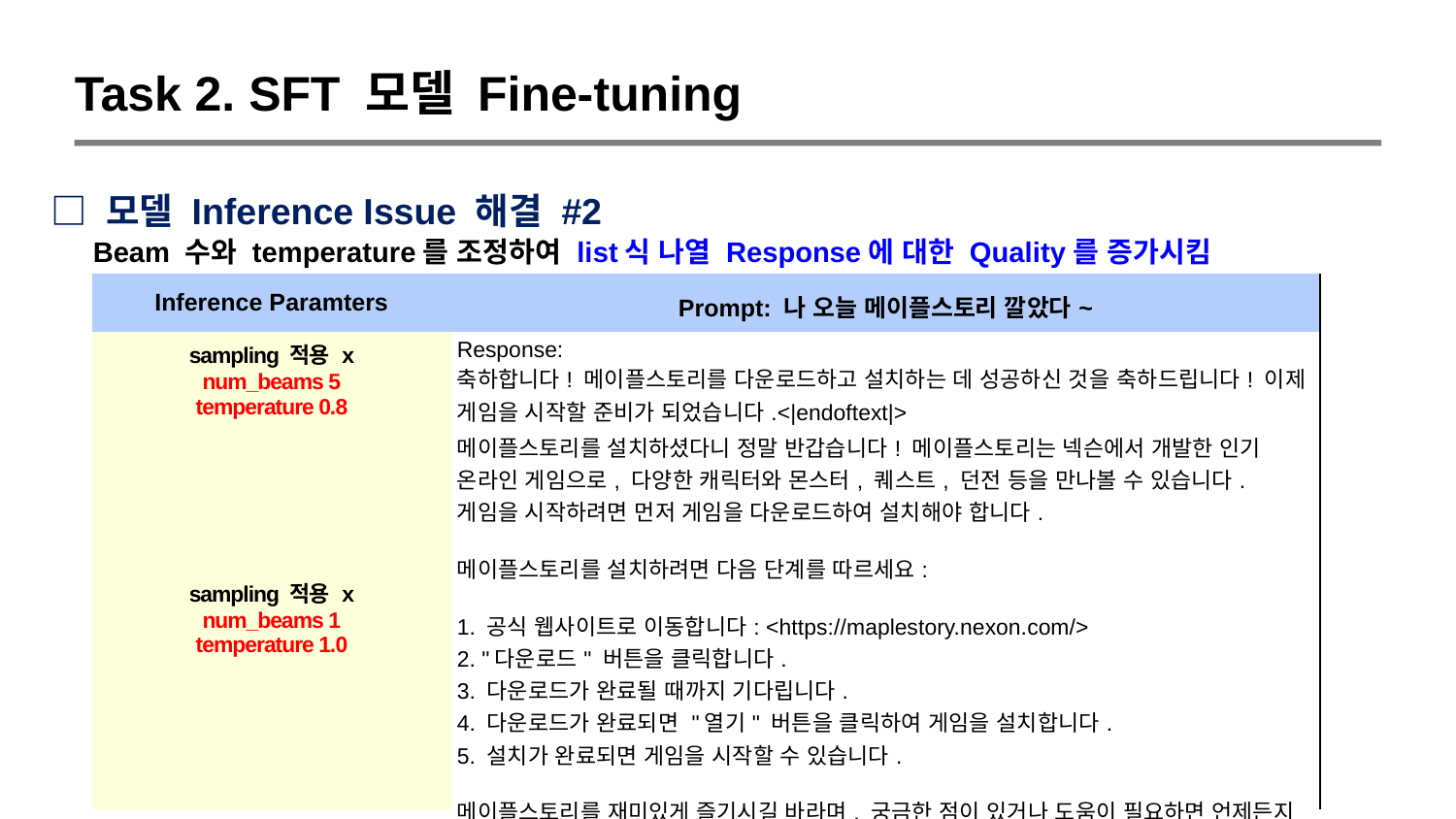

Task 2. SFT 모델 Fine-tuning
□ 모델 Inference Issue 해결 #2
Beam 수와 temperature를 조정하여 list식 나열 Response에 대한 Quality를 증가시킴
| Inference Paramters | Prompt: 나 오늘 메이플스토리 깔았다~ |
| --- | --- |
| sampling 적용 x num\_beams 5 temperature 0.8 | Response: 축하합니다! 메이플스토리를 다운로드하고 설치하는 데 성공하신 것을 축하드립니다! 이제 게임을 시작할 준비가 되었습니다.<|endoftext|> |
| sampling 적용 x num\_beams 1 temperature 1.0 | 메이플스토리를 설치하셨다니 정말 반갑습니다! 메이플스토리는 넥슨에서 개발한 인기 온라인 게임으로, 다양한 캐릭터와 몬스터, 퀘스트, 던전 등을 만나볼 수 있습니다. 게임을 시작하려면 먼저 게임을 다운로드하여 설치해야 합니다. 메이플스토리를 설치하려면 다음 단계를 따르세요: 1. 공식 웹사이트로 이동합니다: <https://maplestory.nexon.com/> 2. "다운로드" 버튼을 클릭합니다. 3. 다운로드가 완료될 때까지 기다립니다. 4. 다운로드가 완료되면 "열기" 버튼을 클릭하여 게임을 설치합니다. 5. 설치가 완료되면 게임을 시작할 수 있습니다. 메이플스토리를 재미있게 즐기시길 바라며, 궁금한 점이 있거나 도움이 필요하면 언제든지 문의해 주세요.<|endoftext|> |